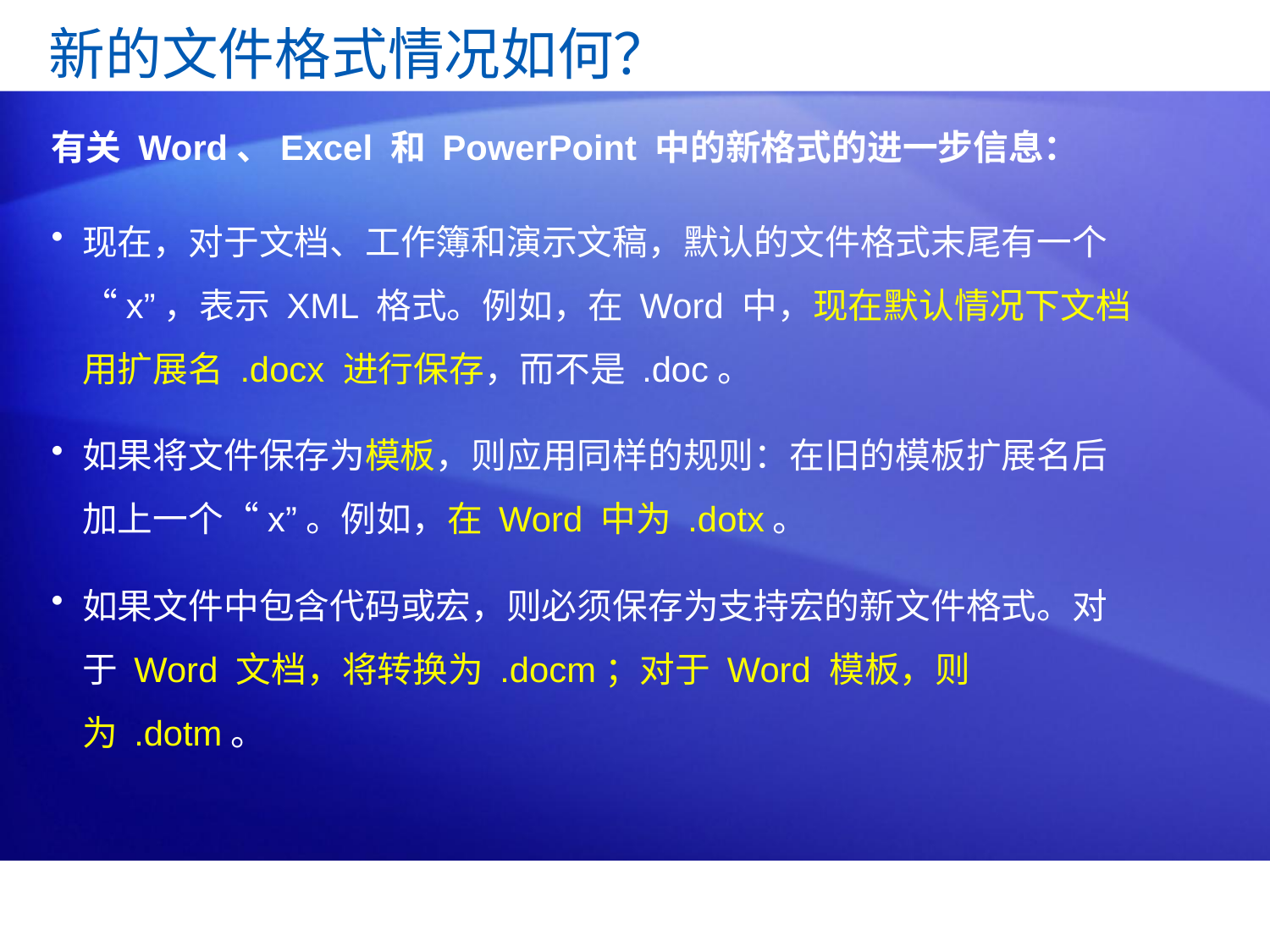

新的文件格式情况如何？
有关 Word、Excel 和 PowerPoint 中的新格式的进一步信息：
现在，对于文档、工作簿和演示文稿，默认的文件格式末尾有一个“x”，表示 XML 格式。例如，在 Word 中，现在默认情况下文档用扩展名 .docx 进行保存，而不是 .doc。
如果将文件保存为模板，则应用同样的规则：在旧的模板扩展名后加上一个“x”。例如，在 Word 中为 .dotx。
如果文件中包含代码或宏，则必须保存为支持宏的新文件格式。对于 Word 文档，将转换为 .docm；对于 Word 模板，则为 .dotm。